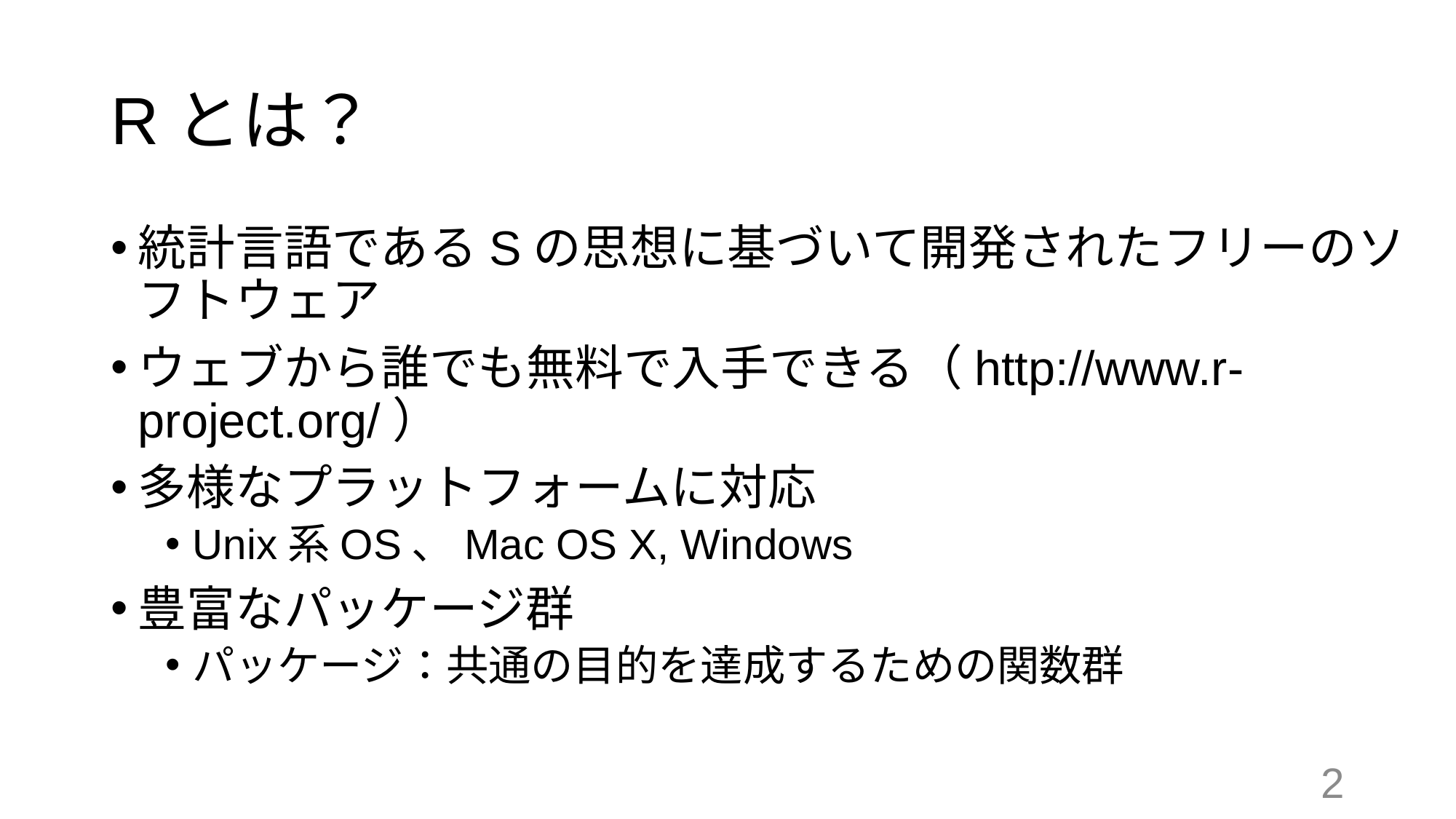

# Rとは？
統計言語であるSの思想に基づいて開発されたフリーのソフトウェア
ウェブから誰でも無料で入手できる（http://www.r-project.org/）
多様なプラットフォームに対応
Unix系OS、Mac OS X, Windows
豊富なパッケージ群
パッケージ：共通の目的を達成するための関数群
2